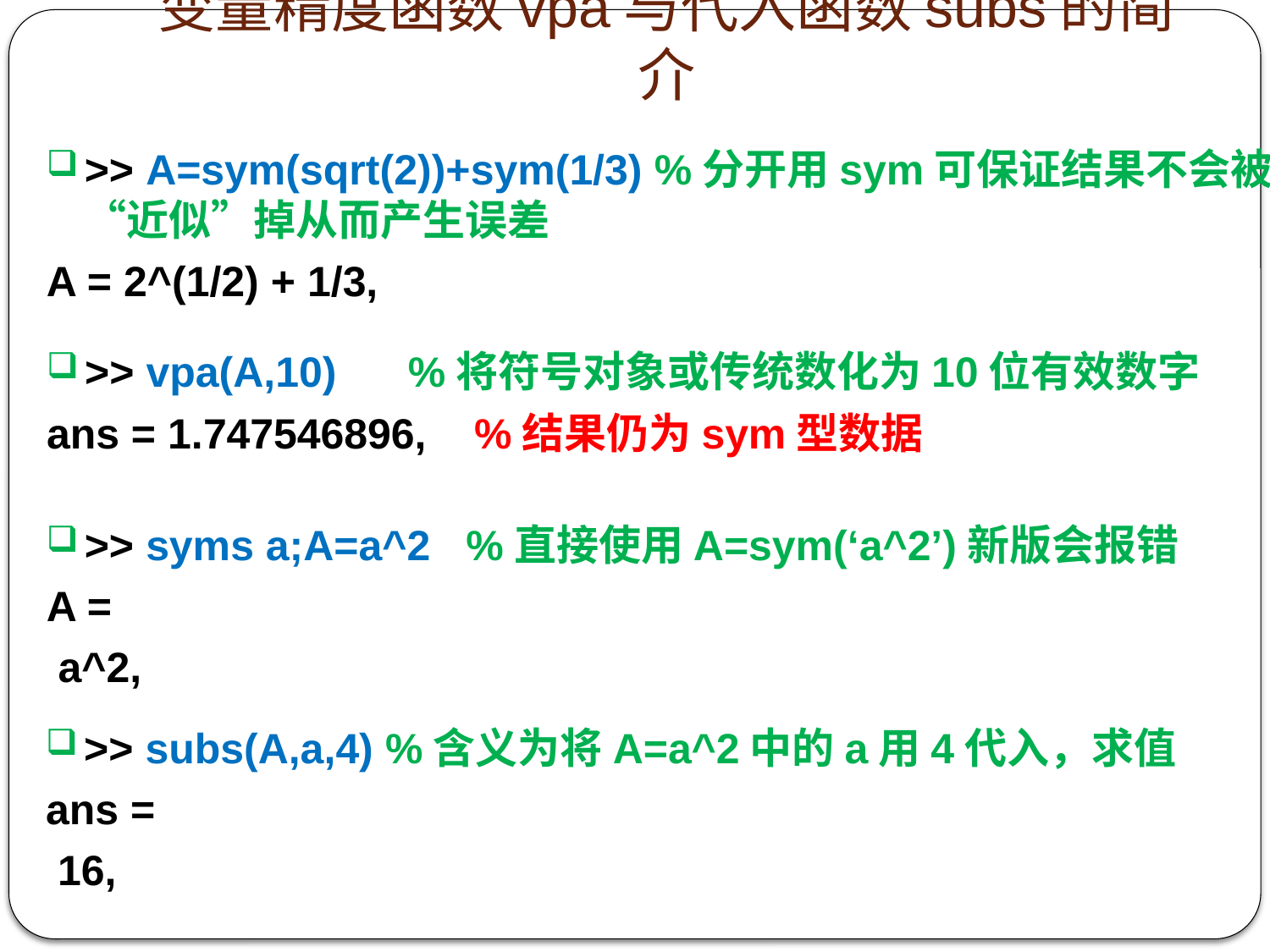

# 变量精度函数vpa与代入函数subs的简介
>> A=sym(sqrt(2))+sym(1/3) %分开用sym可保证结果不会被“近似”掉从而产生误差
A = 2^(1/2) + 1/3,
>> vpa(A,10)      %将符号对象或传统数化为10位有效数字
ans = 1.747546896,    %结果仍为sym型数据
>> syms a;A=a^2   %直接使用A=sym(‘a^2’)新版会报错
A =
 a^2,
>> subs(A,a,4) %含义为将A=a^2中的a用4代入，求值
ans =
 16,